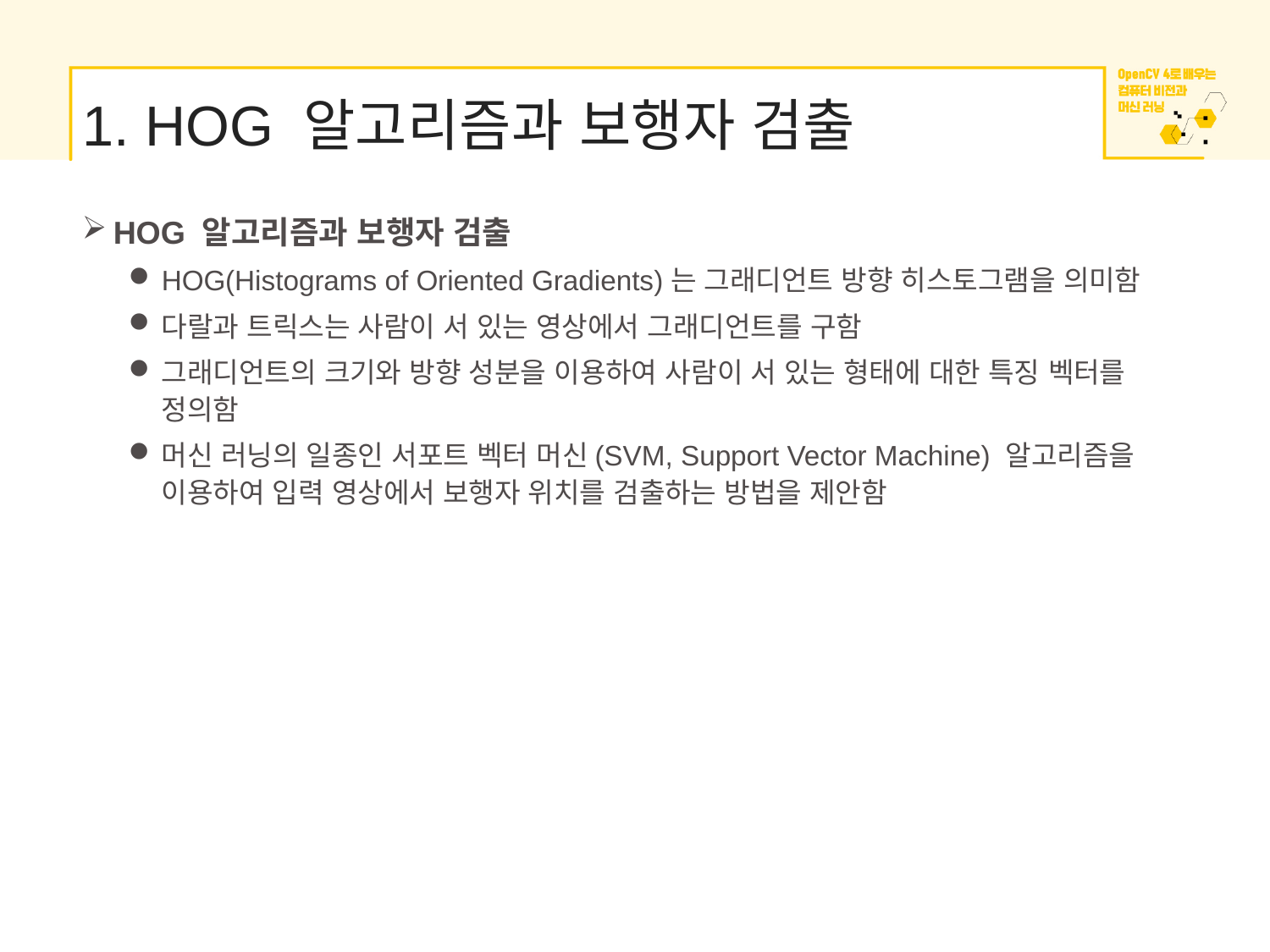

# 1. HOG 알고리즘과 보행자 검출
HOG 알고리즘과 보행자 검출
HOG(Histograms of Oriented Gradients)는 그래디언트 방향 히스토그램을 의미함
다랄과 트릭스는 사람이 서 있는 영상에서 그래디언트를 구함
그래디언트의 크기와 방향 성분을 이용하여 사람이 서 있는 형태에 대한 특징 벡터를 정의함
머신 러닝의 일종인 서포트 벡터 머신(SVM, Support Vector Machine) 알고리즘을 이용하여 입력 영상에서 보행자 위치를 검출하는 방법을 제안함